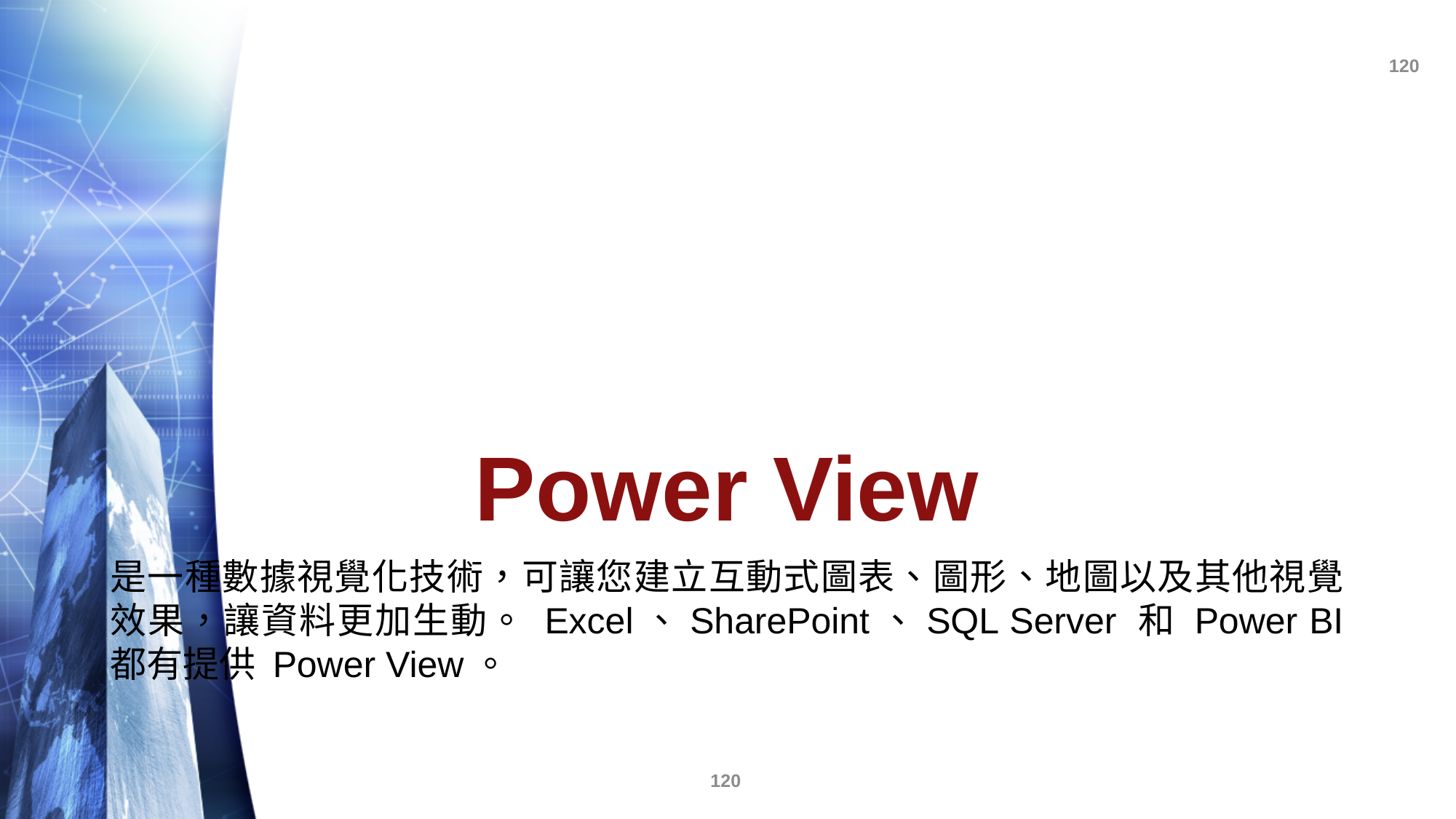

# Power View
是一種數據視覺化技術，可讓您建立互動式圖表、圖形、地圖以及其他視覺效果，讓資料更加生動。 Excel、SharePoint、SQL Server 和 Power BI 都有提供 Power View。
120